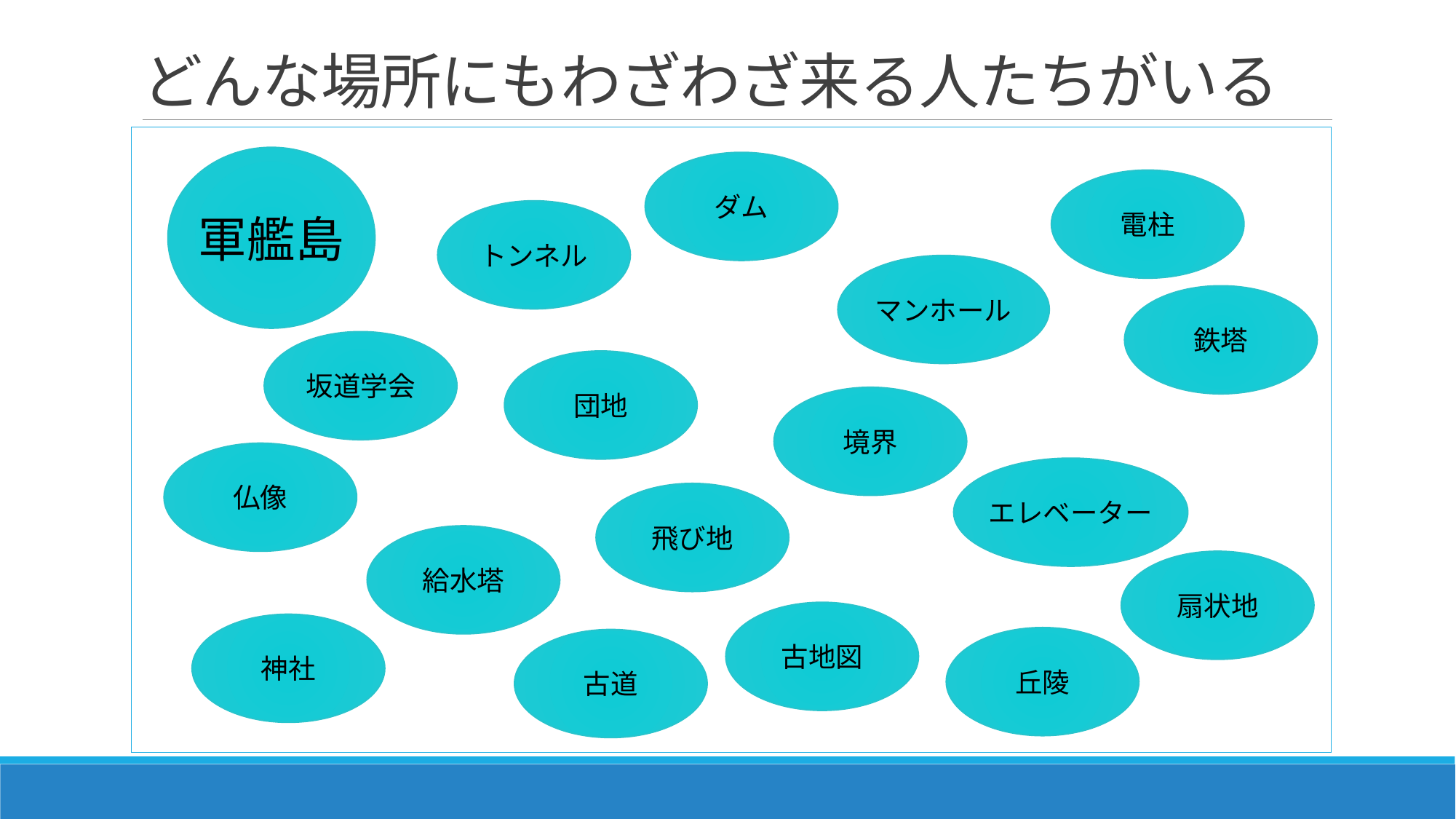

# どんな場所にもわざわざ来る人たちがいる

軍艦島
ダム
電柱
トンネル
マンホール
鉄塔
坂道学会
団地
境界
仏像
エレベーター
飛び地
給水塔
扇状地
古地図
神社
丘陵
古道